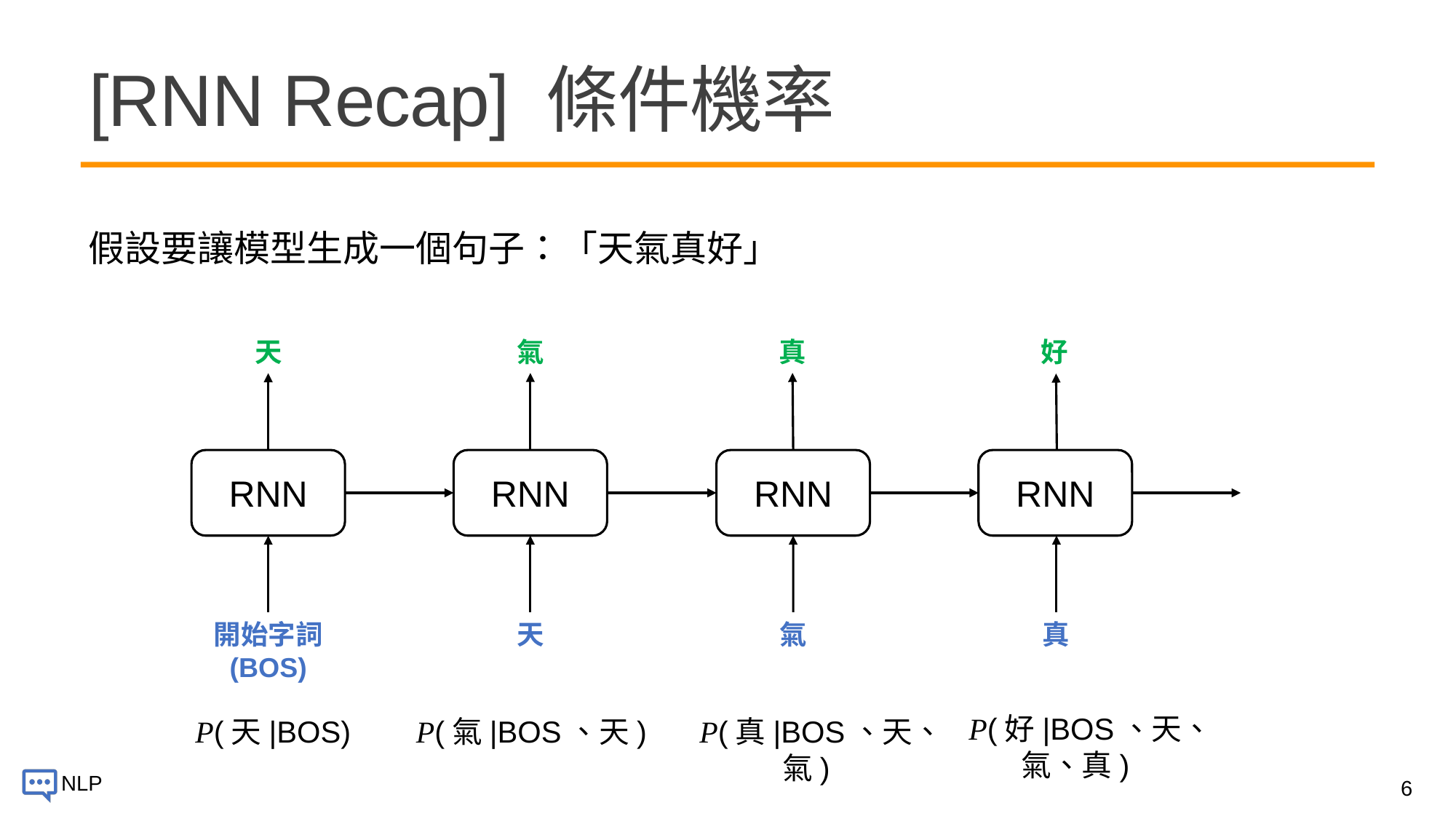

# [RNN Recap] 條件機率
假設要讓模型生成一個句子：「天氣真好」
氣
真
好
天
RNN
RNN
RNN
RNN
真
氣
開始字詞 (BOS)
天
P(好|BOS、天、氣、真)
P(真|BOS、天、氣)
P(氣|BOS、天)
P(天|BOS)
6